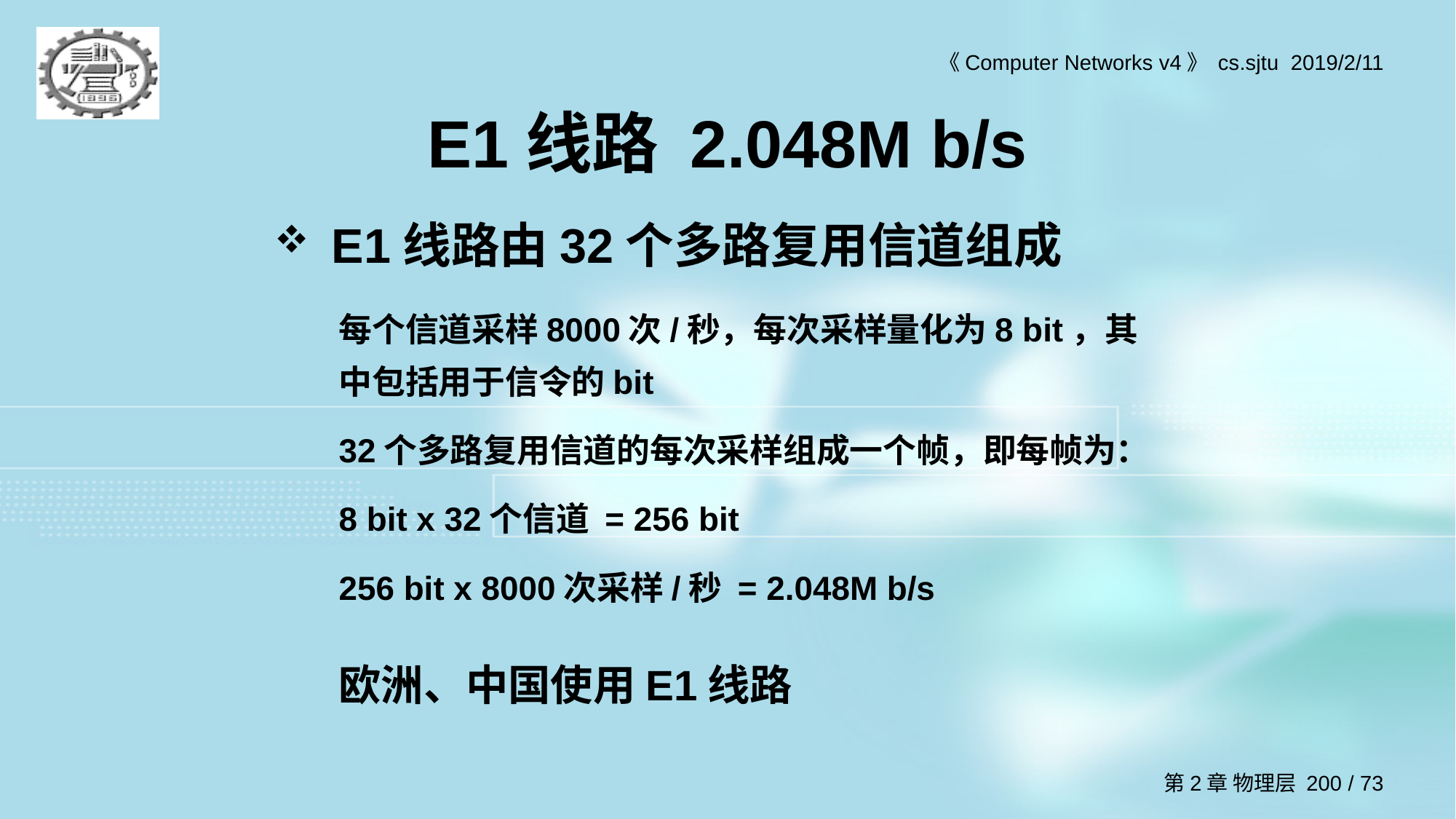

# E1线路 2.048M b/s
E1线路由32个多路复用信道组成
每个信道采样8000次/秒，每次采样量化为8 bit，其中包括用于信令的bit
32个多路复用信道的每次采样组成一个帧，即每帧为：
8 bit x 32个信道 = 256 bit
256 bit x 8000次采样/秒 = 2.048M b/s
欧洲、中国使用E1线路